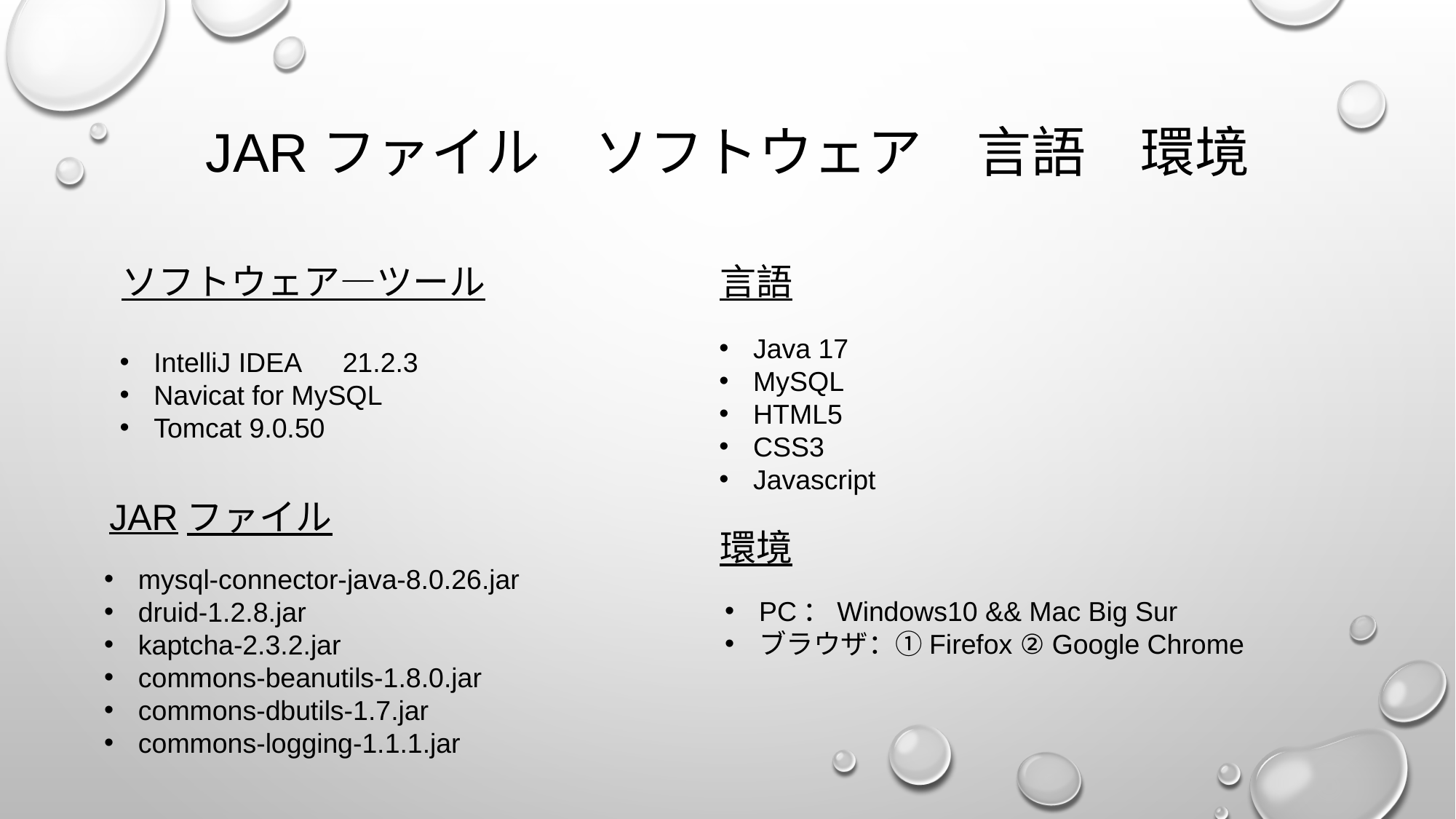

# JARファイル　ソフトウェア　言語　環境
ソフトウェア—ツール
言語
Java 17
MySQL
HTML5
CSS3
Javascript
IntelliJ IDEA　21.2.3
Navicat for MySQL
Tomcat 9.0.50

JARファイル
環境
mysql-connector-java-8.0.26.jar
druid-1.2.8.jar
kaptcha-2.3.2.jar
commons-beanutils-1.8.0.jar
commons-dbutils-1.7.jar
commons-logging-1.1.1.jar
PC：Windows10 && Mac Big Sur
ブラウザ：①Firefox ② Google Chrome